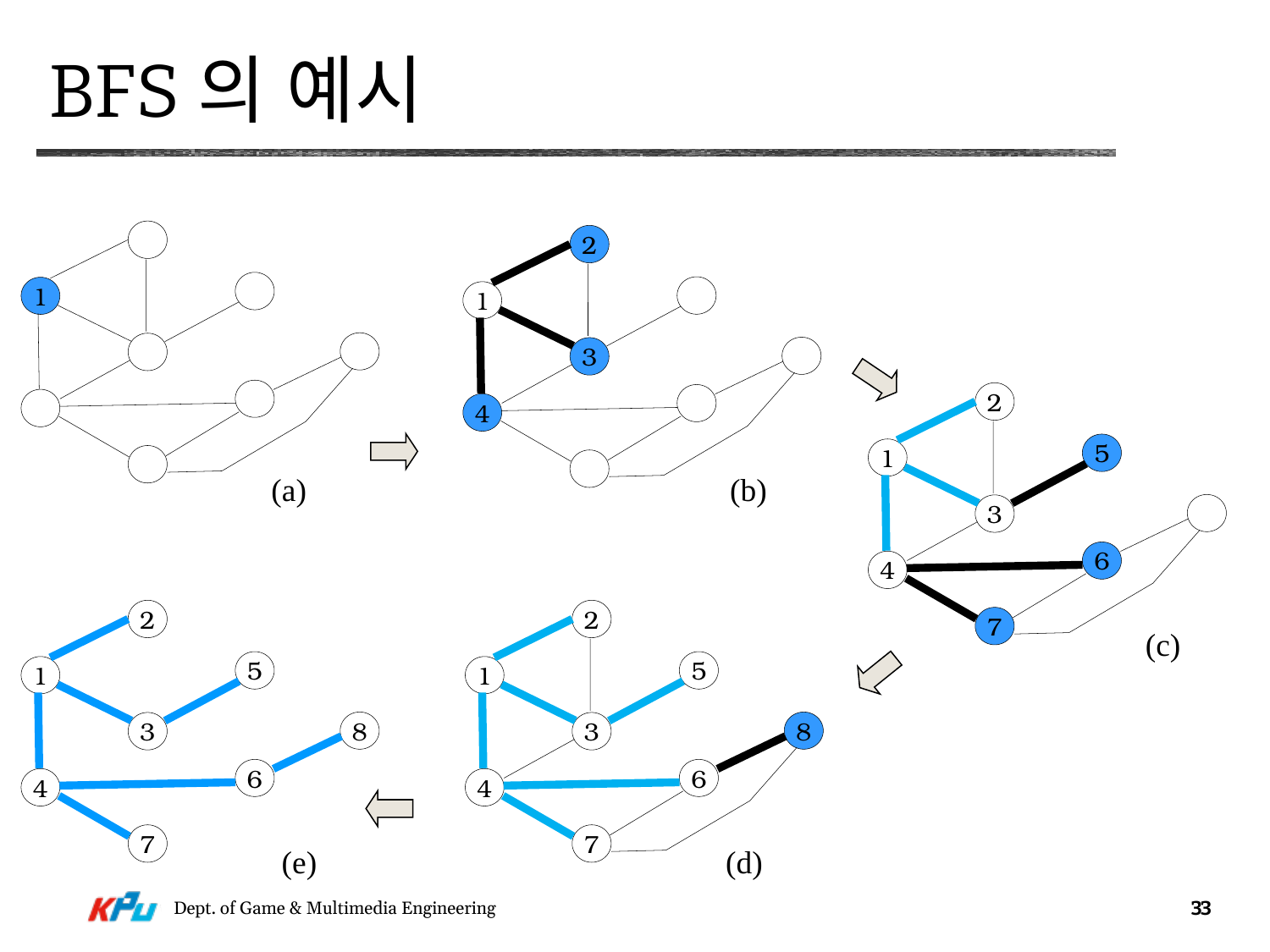

# BFS의 예시

2

1
1

3

2

4

5
1

(a)

(b)

3

6
4

2
2
7
(c)

5
5

1
1

8
8
3
3

6
6
4
4

7
7
(e)
(d)
Dept. of Game & Multimedia Engineering
33